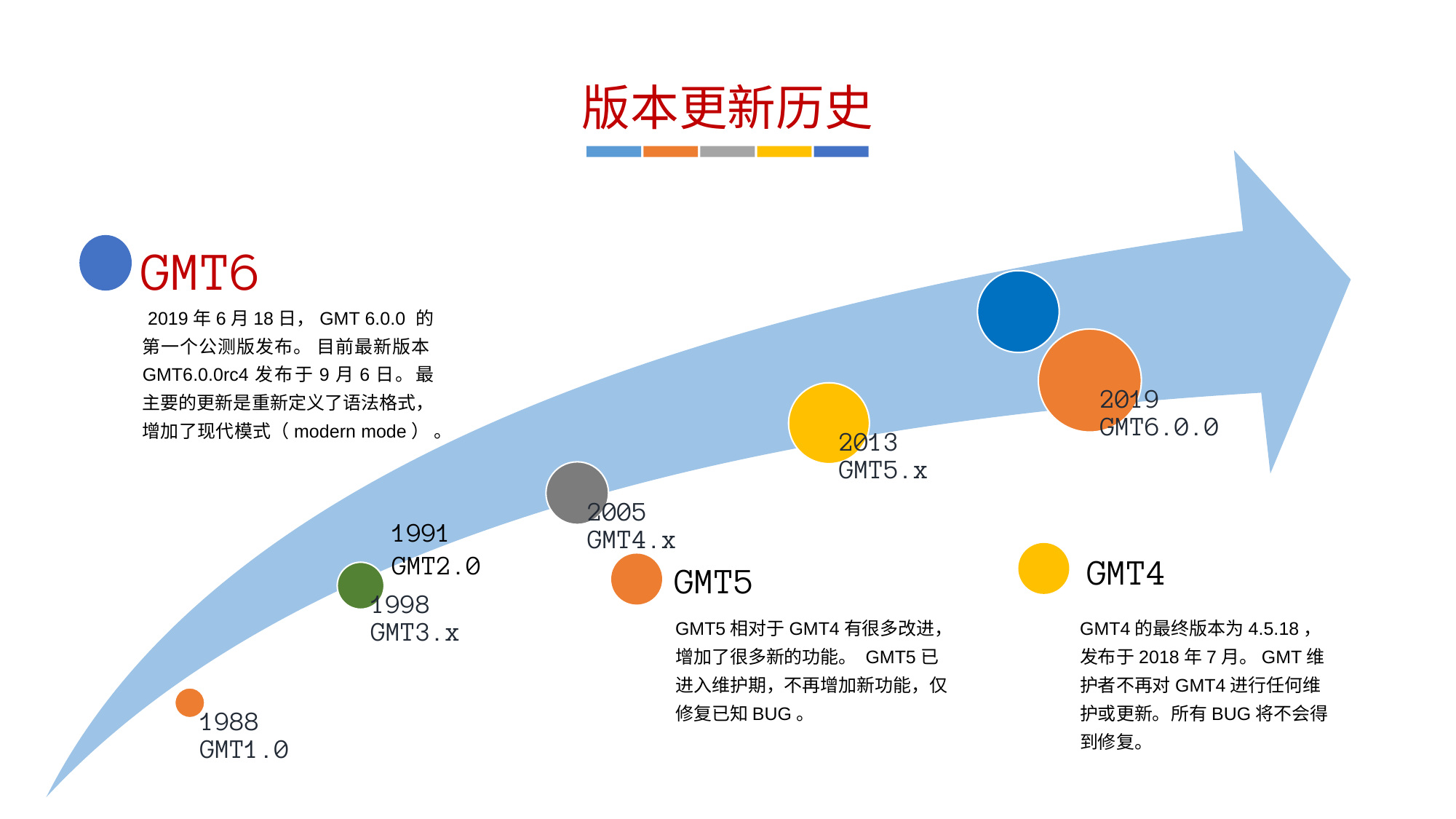

版本更新历史

1988
GMT1.0
2019
GMT6.0.0
2013
GMT5.x
1998
GMT3.x
2005
GMT4.x
GMT6

 2019年6月18日，GMT 6.0.0 的第一个公测版发布。 目前最新版本GMT6.0.0rc4发布于9月6日。最主要的更新是重新定义了语法格式，增加了现代模式（modern mode） 。
1991
GMT2.0

GMT4
GMT5

GMT5相对于GMT4有很多改进，增加了很多新的功能。 GMT5已进入维护期，不再增加新功能，仅修复已知BUG。
GMT4的最终版本为4.5.18，发布于2018年7月。GMT维护者不再对GMT4进行任何维护或更新。所有BUG将不会得到修复。